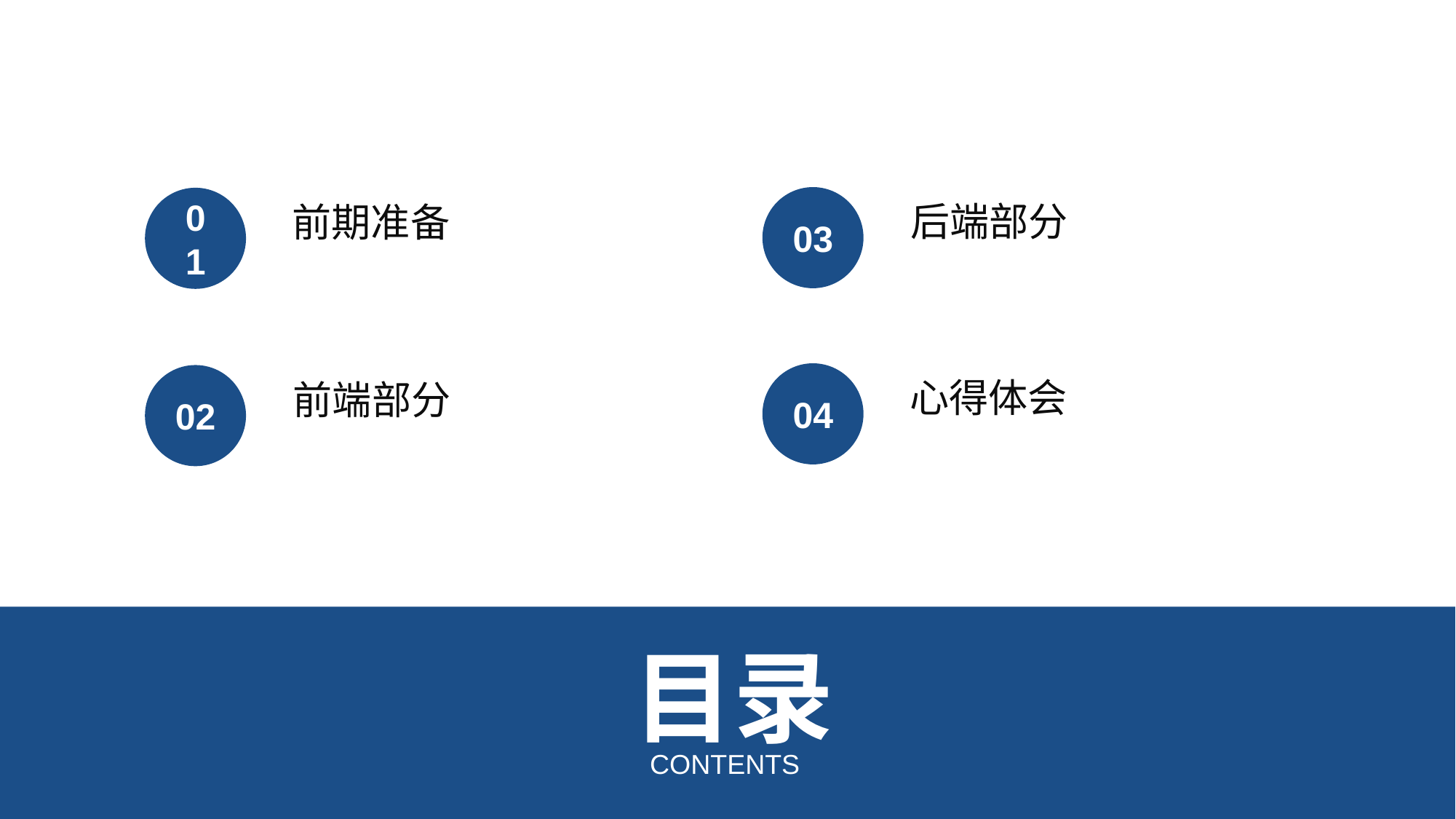

03
0 1
后端部分
前期准备
04
02
心得体会
前端部分

目录
CONTENTS